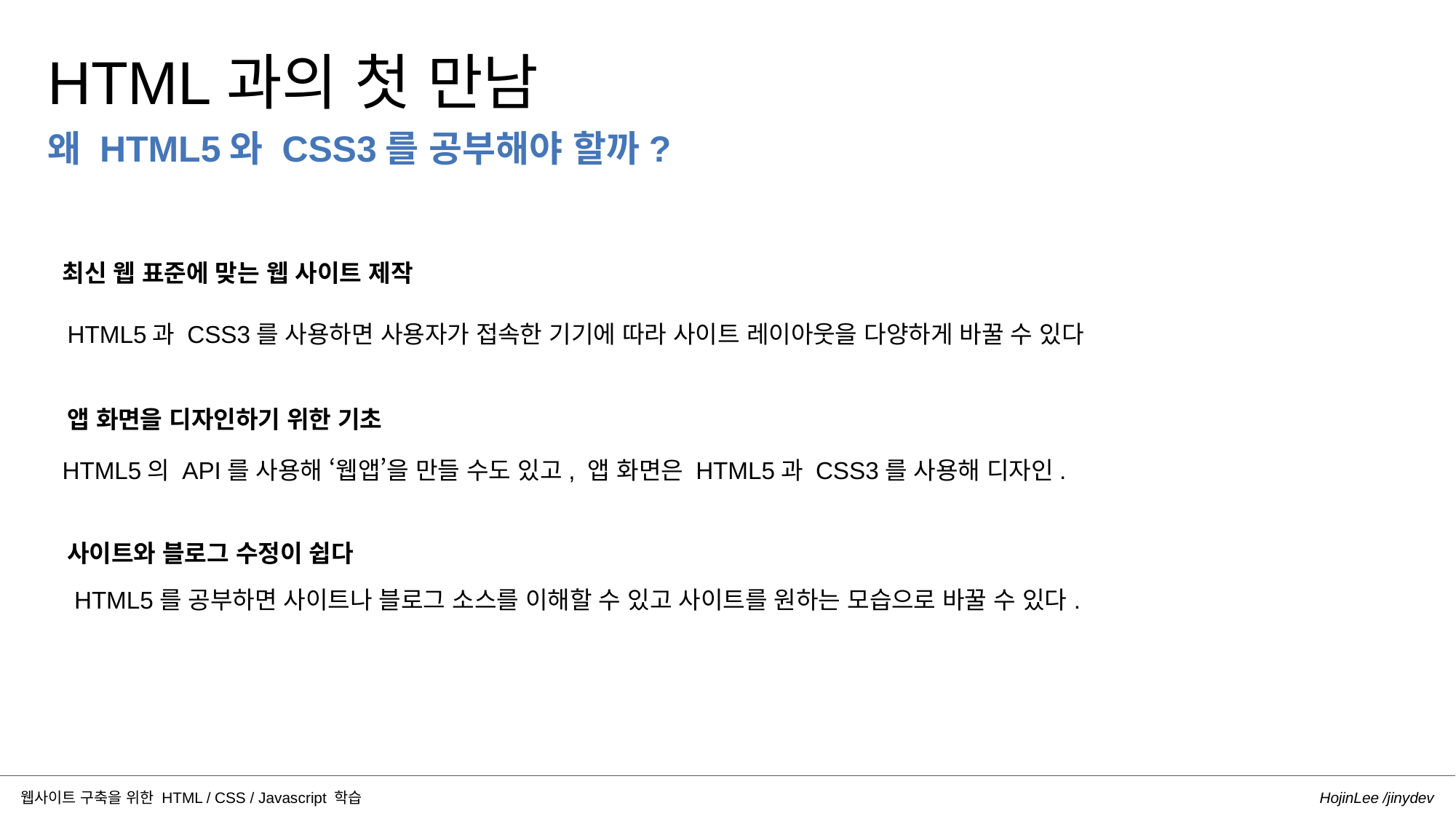

HTML과의 첫 만남
왜 HTML5와 CSS3를 공부해야 할까?
최신 웹 표준에 맞는 웹 사이트 제작
HTML5과 CSS3를 사용하면 사용자가 접속한 기기에 따라 사이트 레이아웃을 다양하게 바꿀 수 있다
앱 화면을 디자인하기 위한 기초
HTML5의 API를 사용해 ‘웹앱’을 만들 수도 있고, 앱 화면은 HTML5과 CSS3를 사용해 디자인.
사이트와 블로그 수정이 쉽다
HTML5를 공부하면 사이트나 블로그 소스를 이해할 수 있고 사이트를 원하는 모습으로 바꿀 수 있다.
HojinLee /jinydev
웹사이트 구축을 위한 HTML / CSS / Javascript 학습